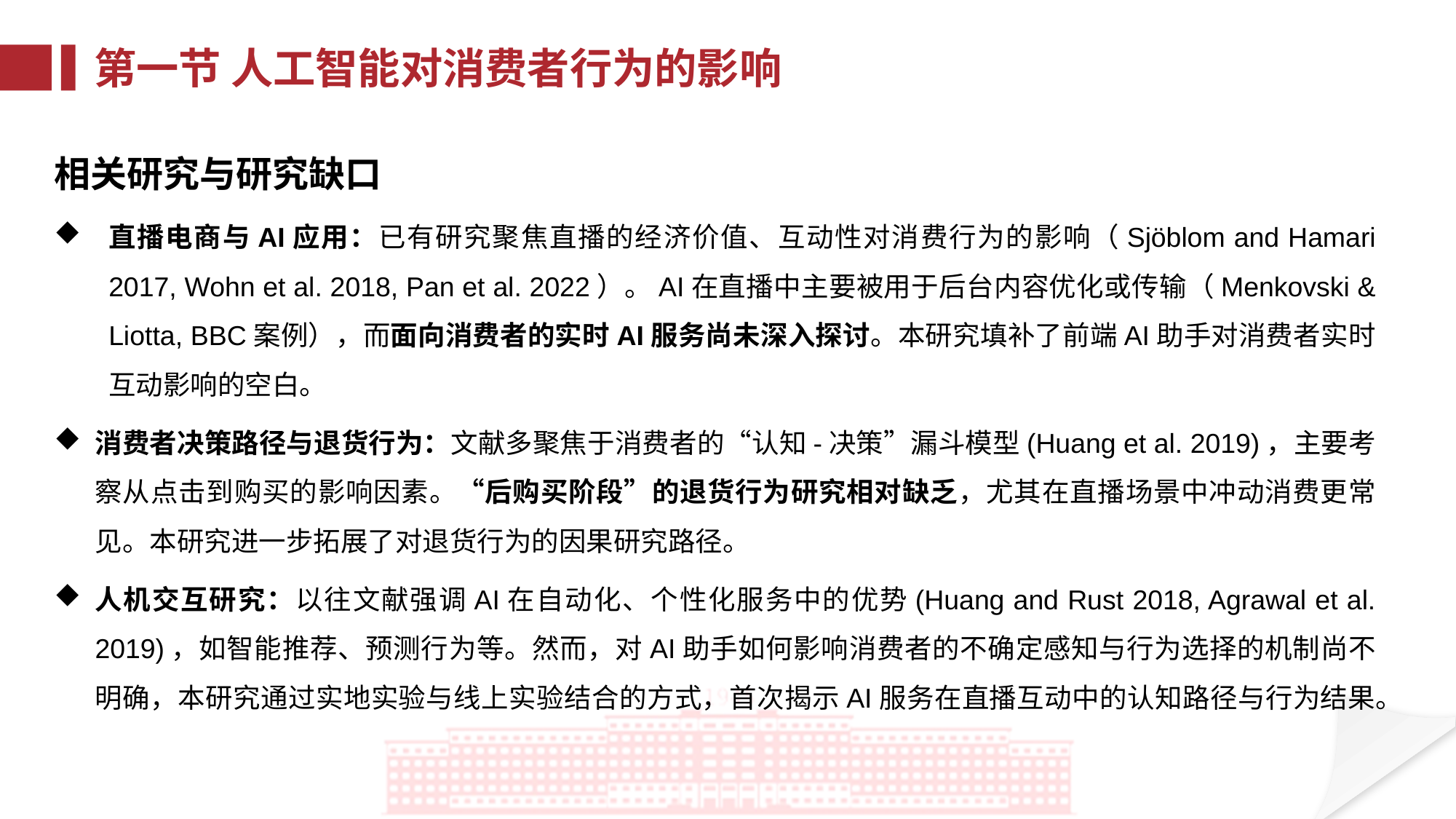

第一节 人工智能对消费者行为的影响
相关研究与研究缺口
直播电商与AI应用：已有研究聚焦直播的经济价值、互动性对消费行为的影响（Sjöblom and Hamari 2017, Wohn et al. 2018, Pan et al. 2022）。AI在直播中主要被用于后台内容优化或传输（Menkovski & Liotta, BBC案例），而面向消费者的实时AI服务尚未深入探讨。本研究填补了前端AI助手对消费者实时互动影响的空白。
消费者决策路径与退货行为：文献多聚焦于消费者的“认知-决策”漏斗模型(Huang et al. 2019)，主要考察从点击到购买的影响因素。“后购买阶段”的退货行为研究相对缺乏，尤其在直播场景中冲动消费更常见。本研究进一步拓展了对退货行为的因果研究路径。
人机交互研究：以往文献强调AI在自动化、个性化服务中的优势(Huang and Rust 2018, Agrawal et al. 2019)，如智能推荐、预测行为等。然而，对AI助手如何影响消费者的不确定感知与行为选择的机制尚不明确，本研究通过实地实验与线上实验结合的方式，首次揭示AI服务在直播互动中的认知路径与行为结果。